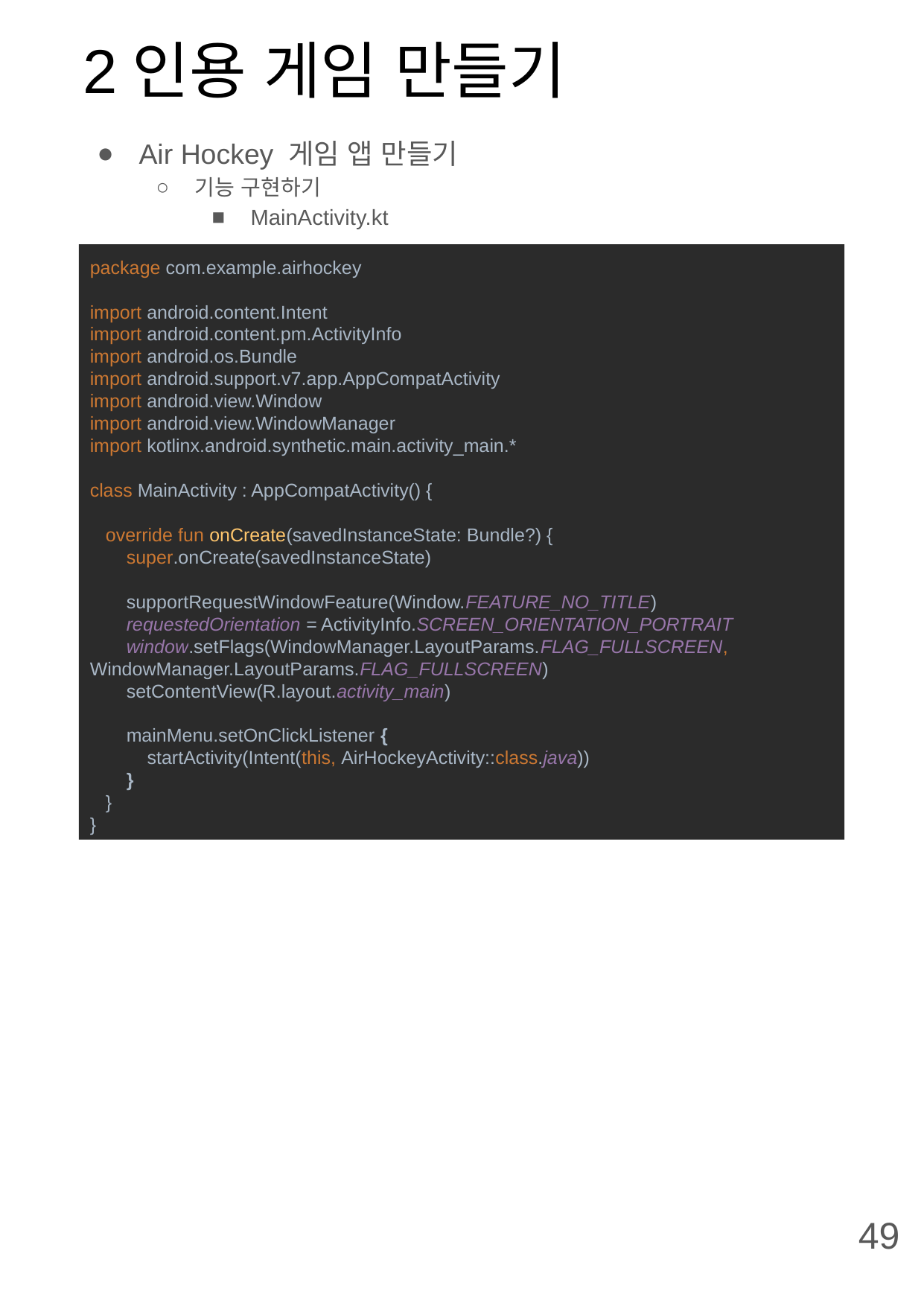

# 2인용 게임 만들기
Air Hockey 게임 앱 만들기
기능 구현하기
MainActivity.kt
package com.example.airhockey

import android.content.Intent
import android.content.pm.ActivityInfo
import android.os.Bundle
import android.support.v7.app.AppCompatActivity
import android.view.Window
import android.view.WindowManager
import kotlinx.android.synthetic.main.activity_main.*

class MainActivity : AppCompatActivity() {

   override fun onCreate(savedInstanceState: Bundle?) {
       super.onCreate(savedInstanceState)

       supportRequestWindowFeature(Window.FEATURE_NO_TITLE)
       requestedOrientation = ActivityInfo.SCREEN_ORIENTATION_PORTRAIT
       window.setFlags(WindowManager.LayoutParams.FLAG_FULLSCREEN, WindowManager.LayoutParams.FLAG_FULLSCREEN)
       setContentView(R.layout.activity_main)

       mainMenu.setOnClickListener {
           startActivity(Intent(this, AirHockeyActivity::class.java))
       }
   }
}

49